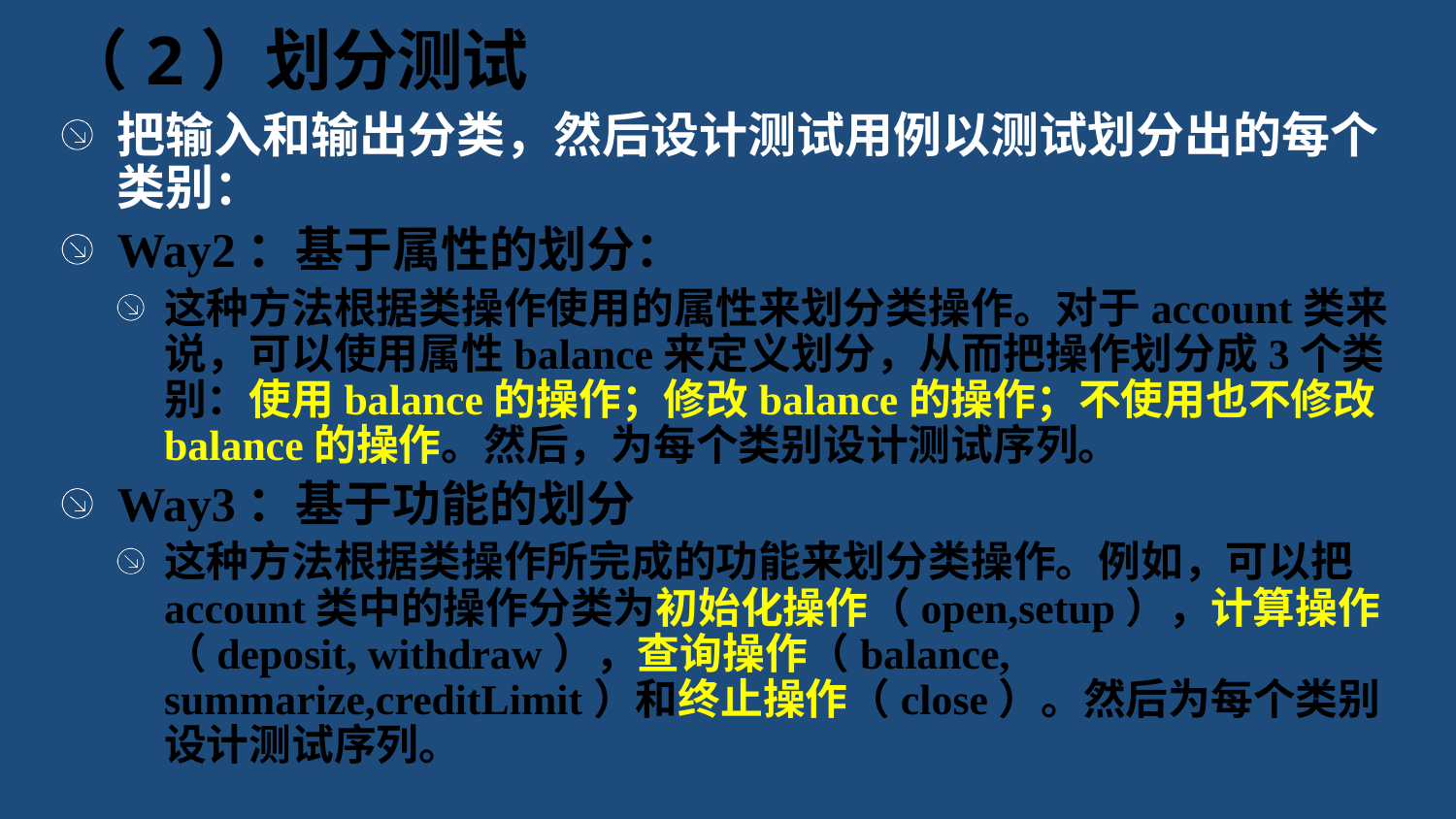

# （2）划分测试
把输入和输出分类，然后设计测试用例以测试划分出的每个类别：
Way2：基于属性的划分：
这种方法根据类操作使用的属性来划分类操作。对于account类来说，可以使用属性balance来定义划分，从而把操作划分成3个类别：使用balance的操作；修改balance的操作；不使用也不修改balance的操作。然后，为每个类别设计测试序列。
Way3：基于功能的划分
这种方法根据类操作所完成的功能来划分类操作。例如，可以把account类中的操作分类为初始化操作（open,setup），计算操作（deposit, withdraw），查询操作（balance, summarize,creditLimit）和终止操作（close）。然后为每个类别设计测试序列。